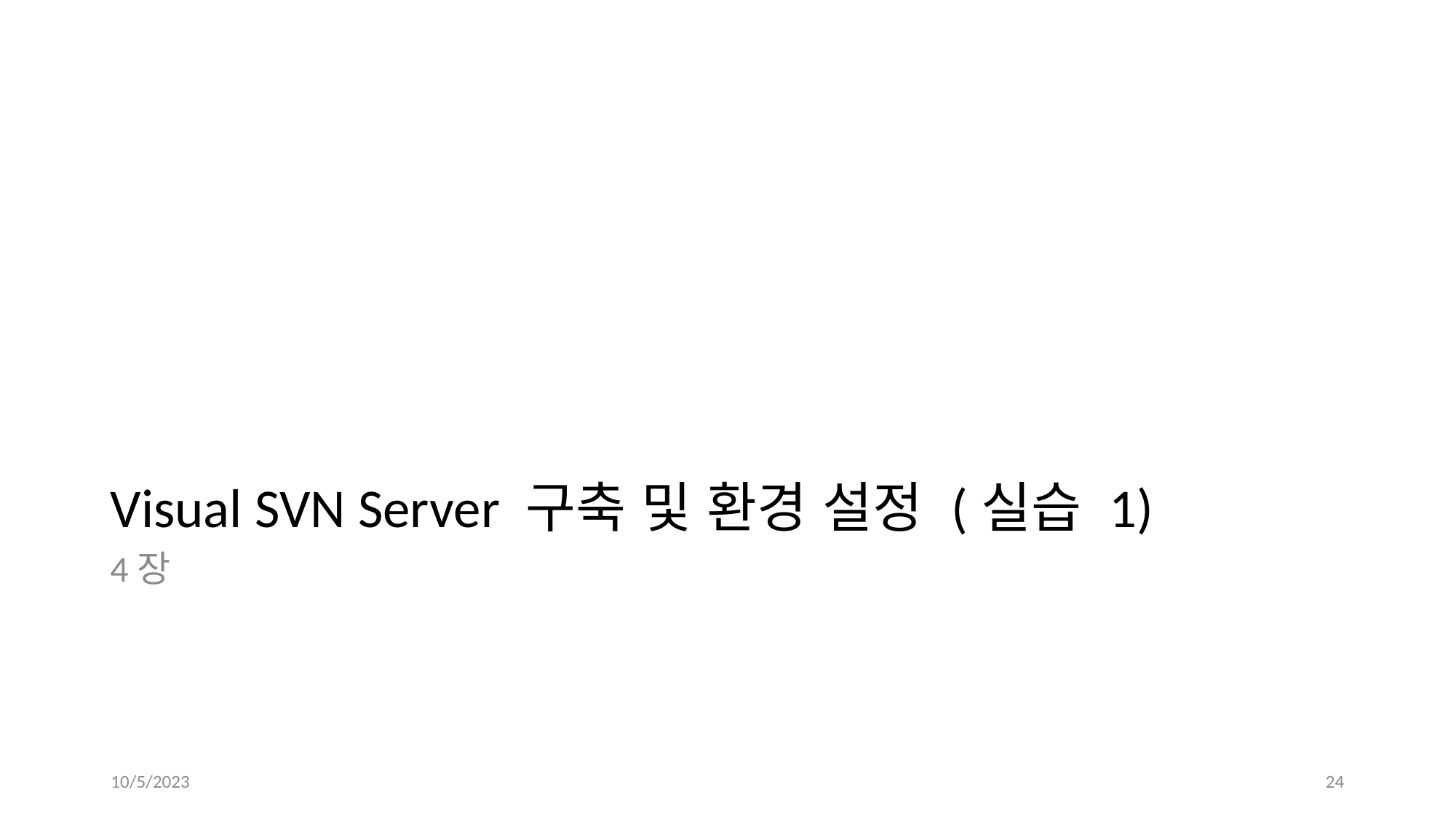

# Visual SVN Server 구축 및 환경 설정 (실습 1)
4장
10/5/2023
24